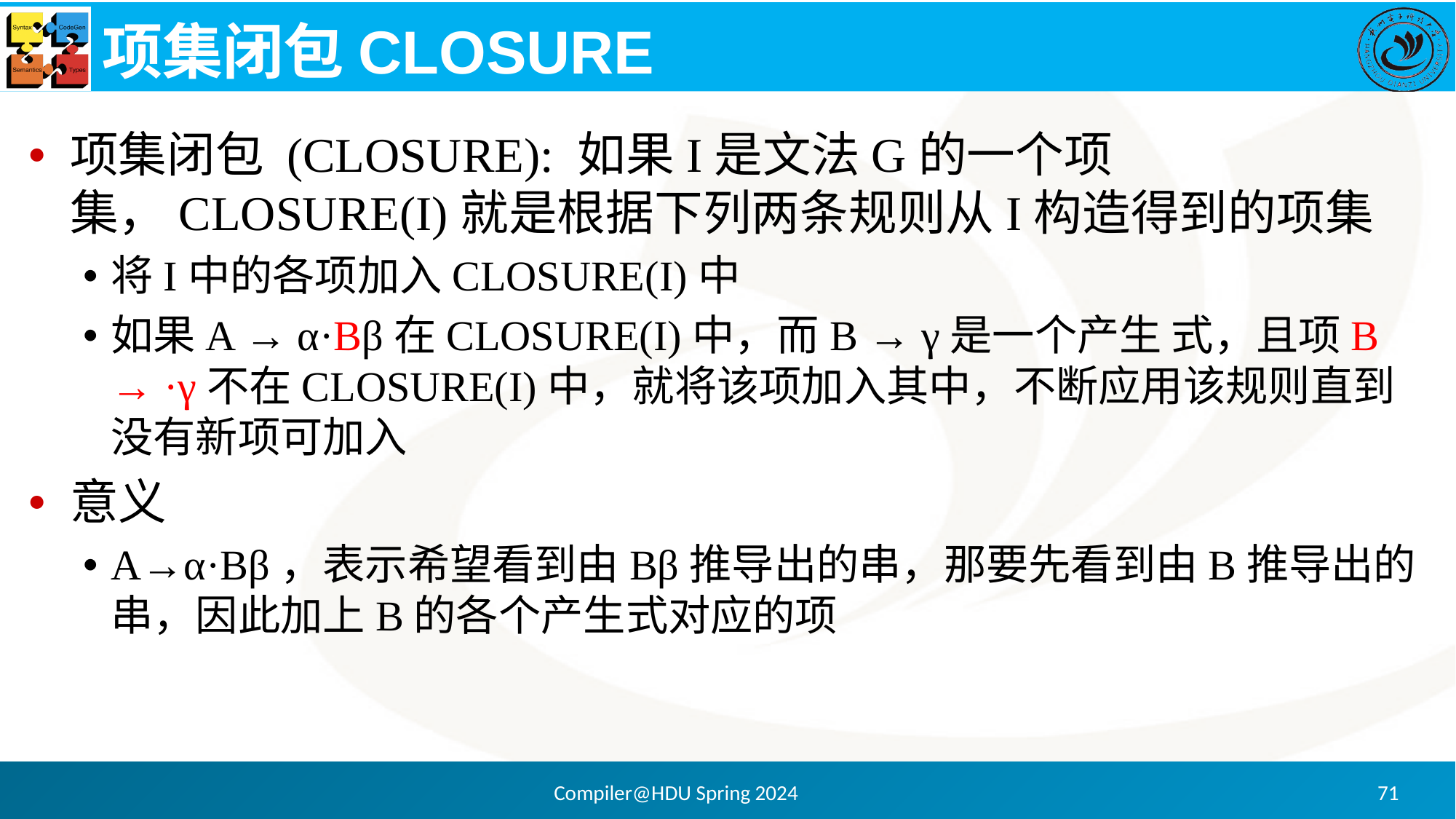

# 项集闭包CLOSURE
项集闭包 (CLOSURE): 如果I是文法G的一个项集，CLOSURE(I)就是根据下列两条规则从I构造得到的项集
将I中的各项加入CLOSURE(I)中
如果A → α·Bβ在CLOSURE(I)中，而B → γ是一个产生 式，且项B → ·γ不在CLOSURE(I)中，就将该项加入其中，不断应用该规则直到没有新项可加入
意义
A→α·Bβ，表示希望看到由Bβ推导出的串，那要先看到由B推导出的串，因此加上B的各个产生式对应的项
Compiler@HDU Spring 2024
71